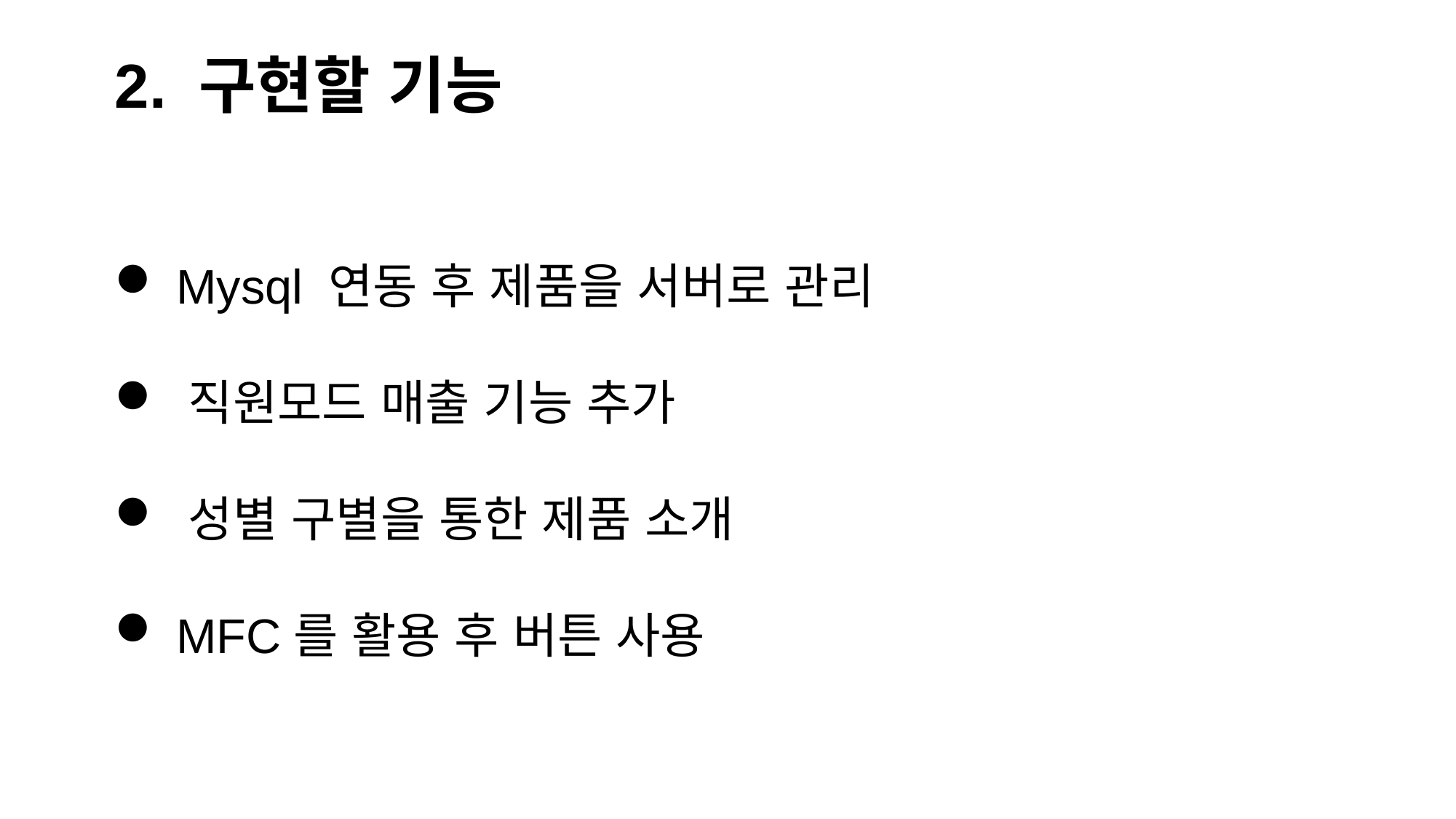

# 2. 구현할 기능
 Mysql 연동 후 제품을 서버로 관리

 직원모드 매출 기능 추가

 성별 구별을 통한 제품 소개

 MFC를 활용 후 버튼 사용